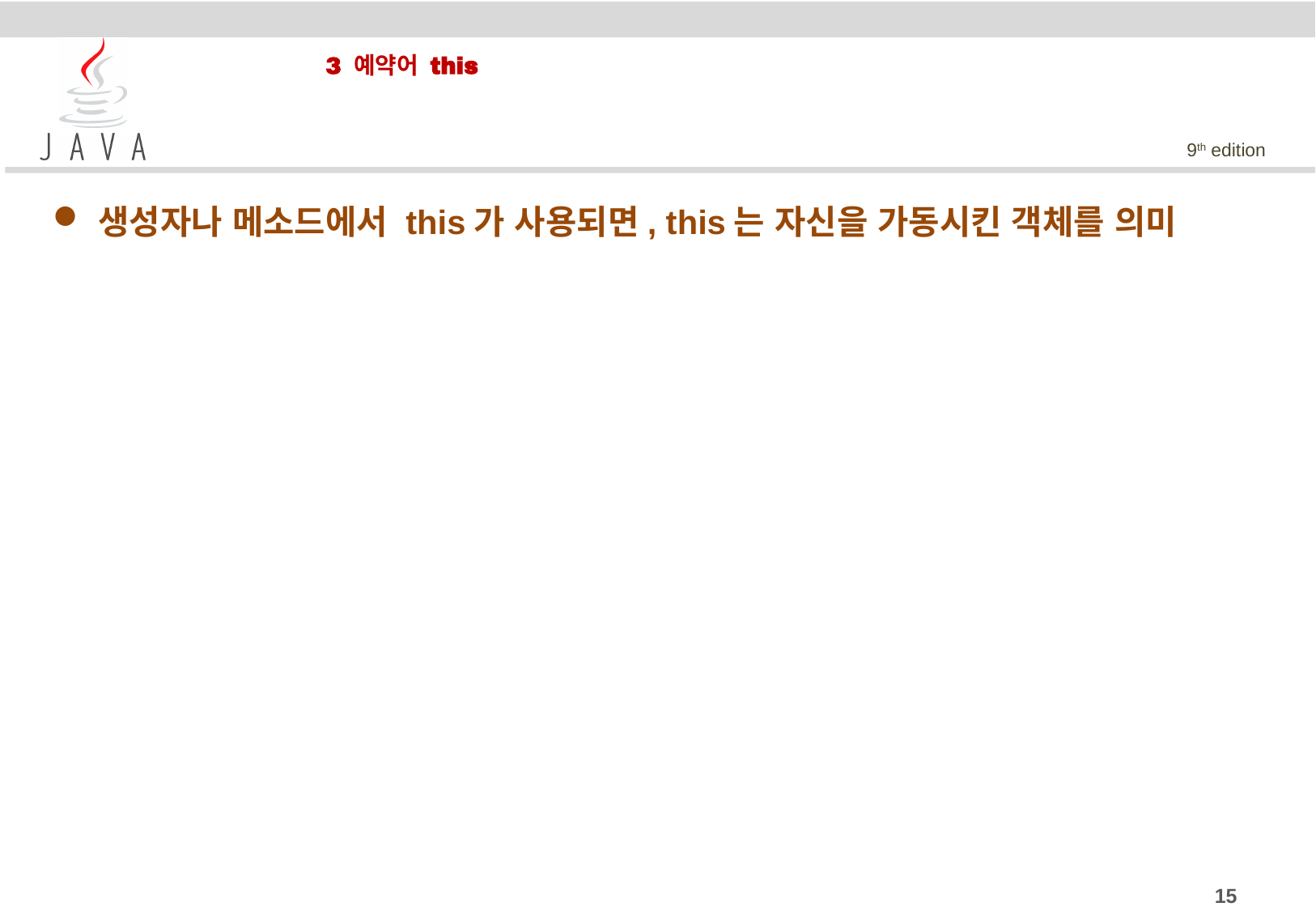

# 3 예약어 this

생성자나 메소드에서 this가 사용되면, this는 자신을 가동시킨 객체를 의미

15